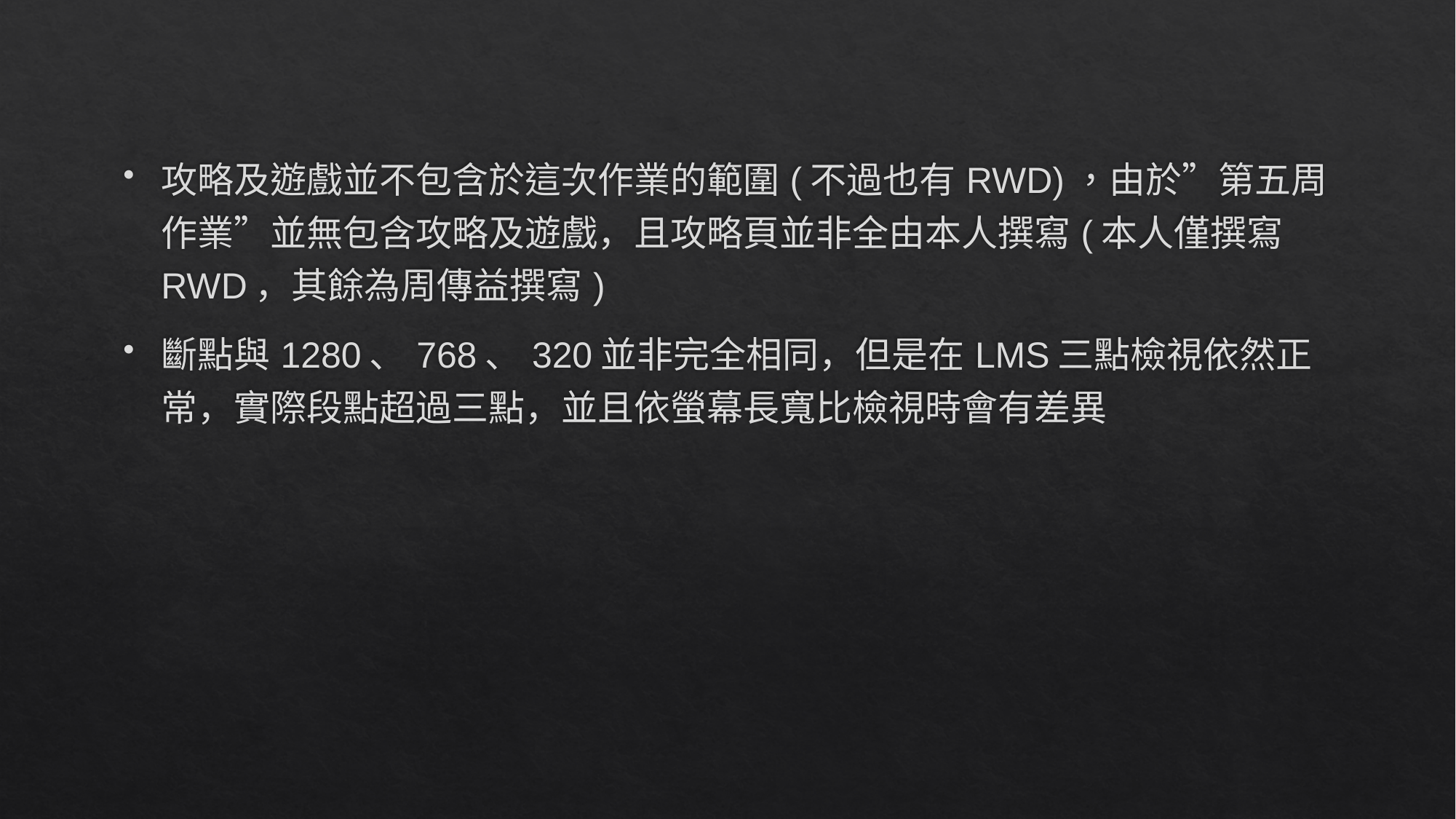

攻略及遊戲並不包含於這次作業的範圍(不過也有RWD)，由於”第五周作業”並無包含攻略及遊戲，且攻略頁並非全由本人撰寫(本人僅撰寫RWD，其餘為周傳益撰寫)
斷點與1280、768、320並非完全相同，但是在LMS三點檢視依然正常，實際段點超過三點，並且依螢幕長寬比檢視時會有差異